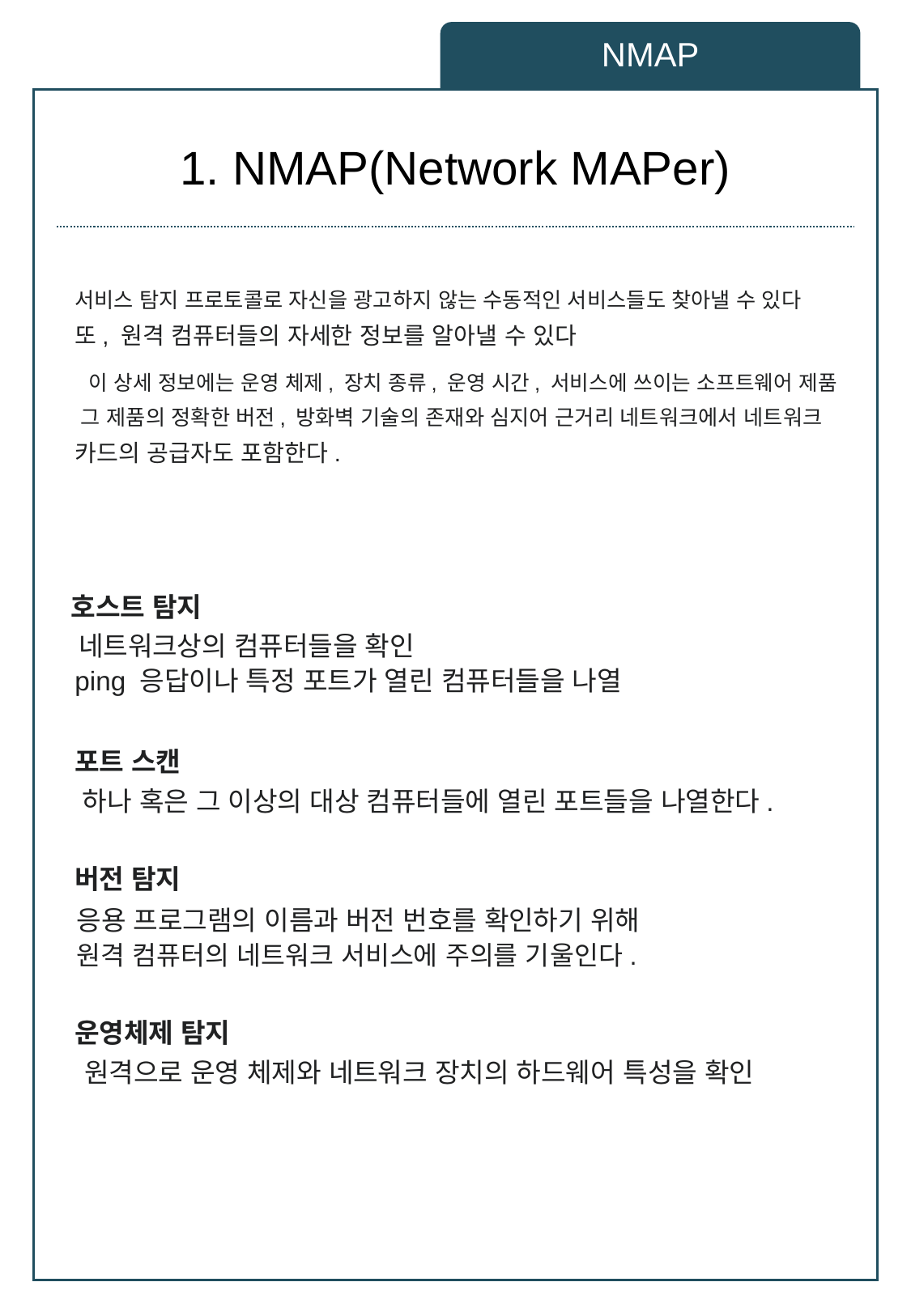

NMAP

# 1. NMAP(Network MAPer)
서비스 탐지 프로토콜로 자신을 광고하지 않는 수동적인 서비스들도 찾아낼 수 있다
또, 원격 컴퓨터들의 자세한 정보를 알아낼 수 있다
이 상세 정보에는 운영 체제, 장치 종류, 운영 시간, 서비스에 쓰이는 소프트웨어 제품
그 제품의 정확한 버전, 방화벽 기술의 존재와 심지어 근거리 네트워크에서 네트워크
카드의 공급자도 포함한다.
호스트 탐지
네트워크상의 컴퓨터들을 확인
ping 응답이나 특정 포트가 열린 컴퓨터들을 나열
포트 스캔
하나 혹은 그 이상의 대상 컴퓨터들에 열린 포트들을 나열한다.
버전 탐지
응용 프로그램의 이름과 버전 번호를 확인하기 위해
원격 컴퓨터의 네트워크 서비스에 주의를 기울인다.
운영체제 탐지
원격으로 운영 체제와 네트워크 장치의 하드웨어 특성을 확인